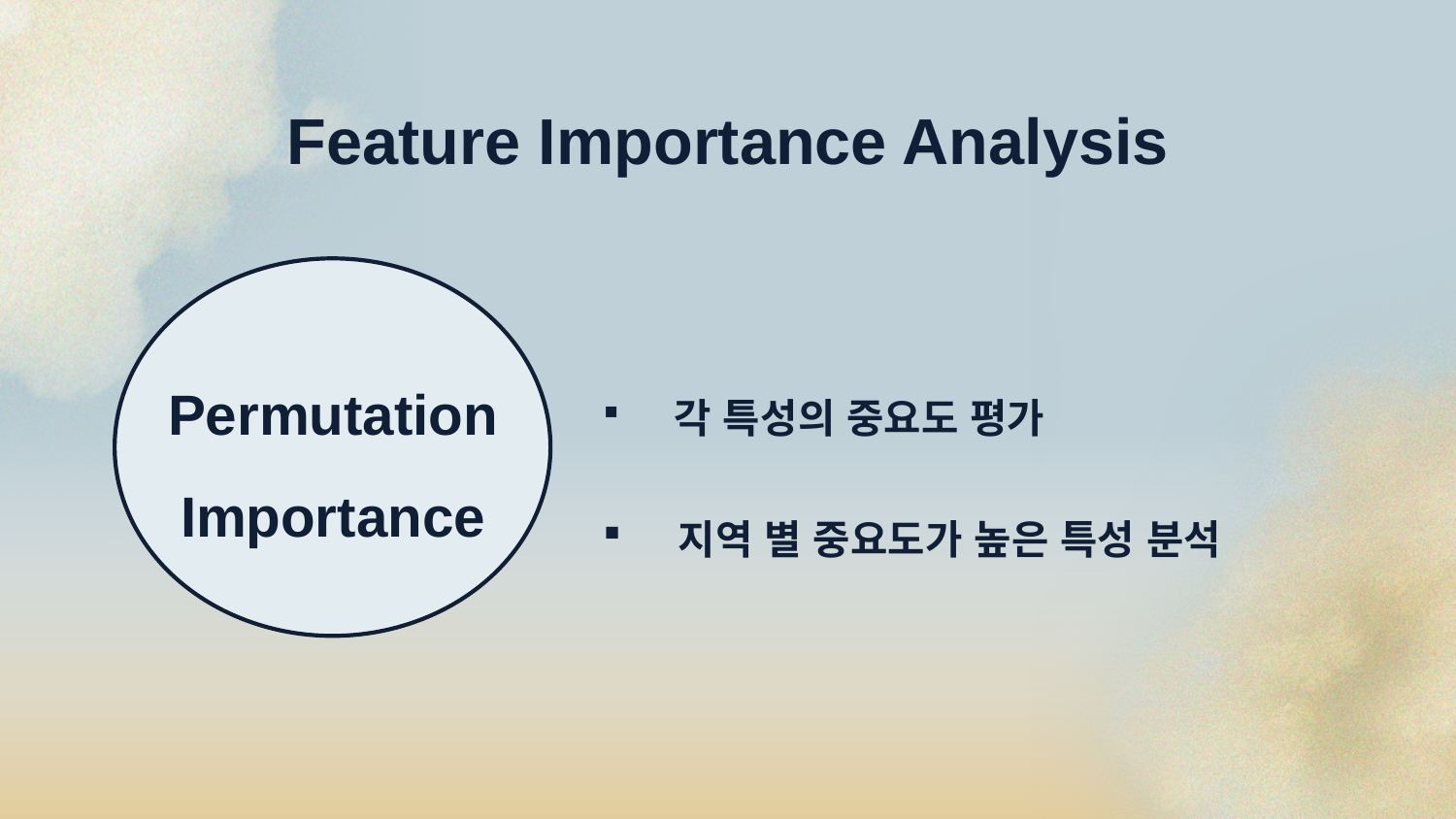

# Feature Importance Analysis

 각 특성의 중요도 평가
 지역 별 중요도가 높은 특성 분석
Permutation Importance